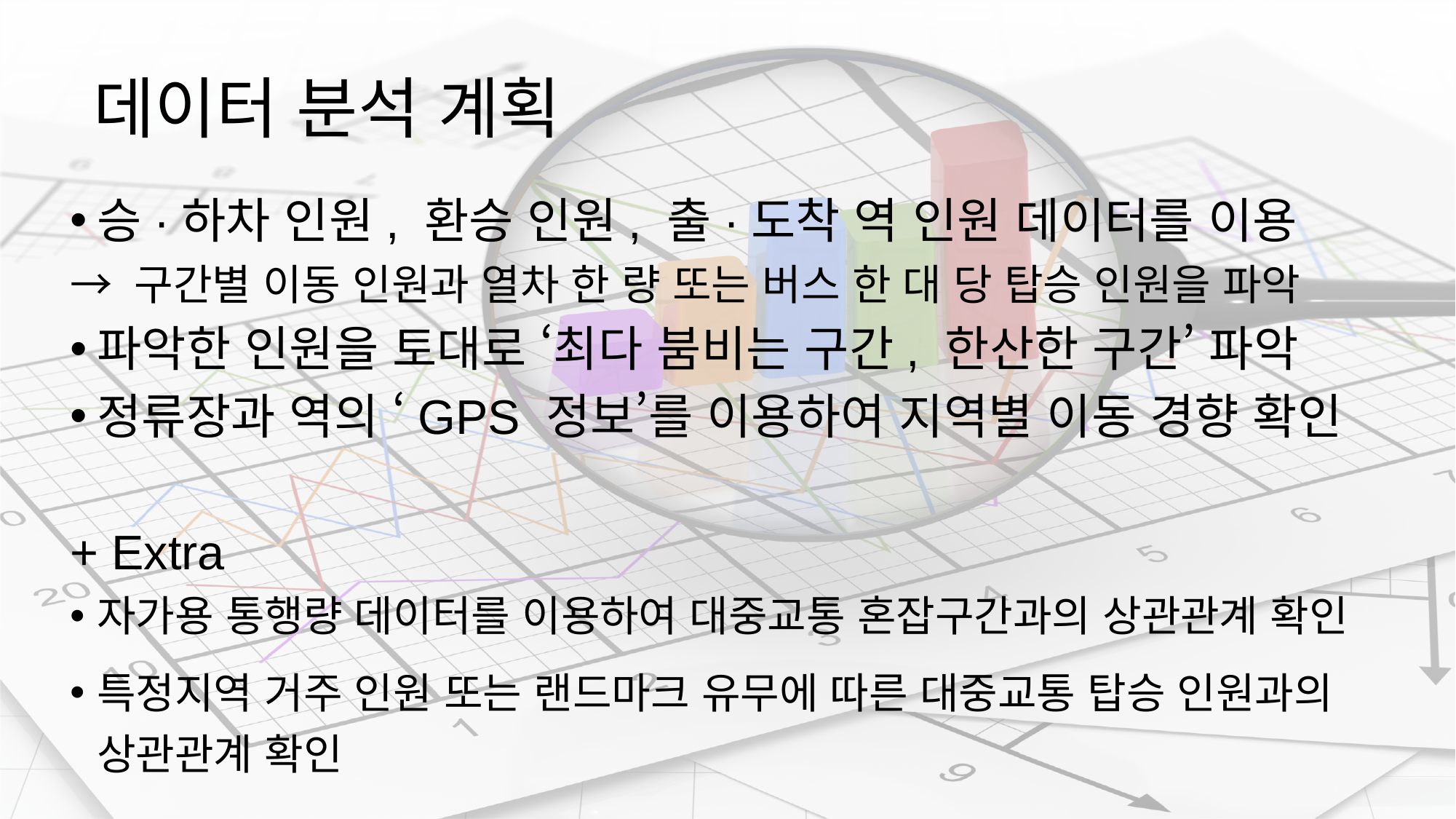

데이터 분석 계획
승·하차 인원, 환승 인원, 출·도착 역 인원 데이터를 이용
→ 구간별 이동 인원과 열차 한 량 또는 버스 한 대 당 탑승 인원을 파악
파악한 인원을 토대로 ‘최다 붐비는 구간, 한산한 구간’ 파악
정류장과 역의 ‘GPS 정보’를 이용하여 지역별 이동 경향 확인

+ Extra
자가용 통행량 데이터를 이용하여 대중교통 혼잡구간과의 상관관계 확인
특정지역 거주 인원 또는 랜드마크 유무에 따른 대중교통 탑승 인원과의 상관관계 확인